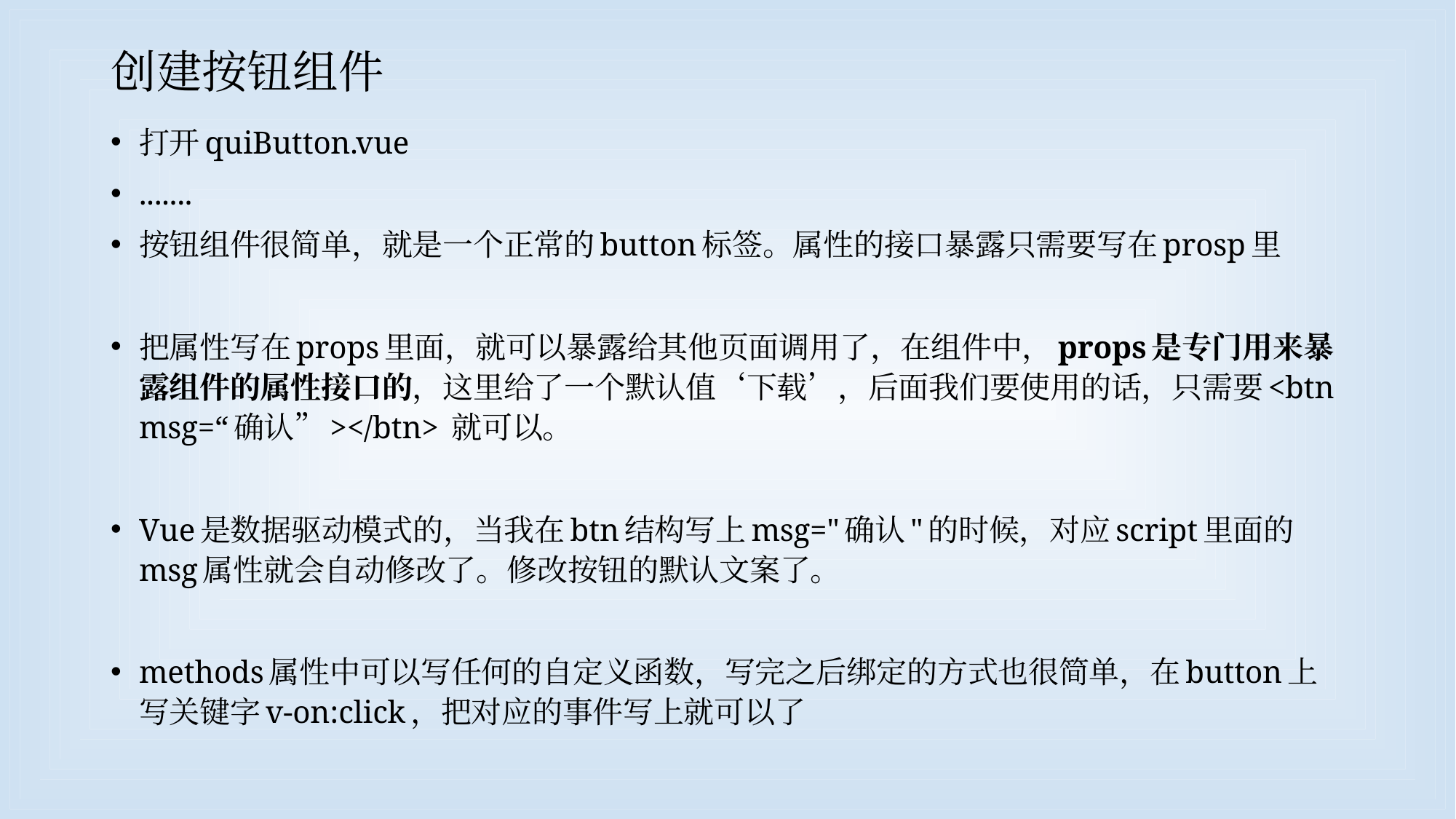

# 创建按钮组件
打开quiButton.vue
.......
按钮组件很简单，就是一个正常的button标签。属性的接口暴露只需要写在prosp里

把属性写在props里面，就可以暴露给其他页面调用了，在组件中，props是专门用来暴露组件的属性接口的，这里给了一个默认值‘下载’，后面我们要使用的话，只需要<btn msg=“确认”></btn> 就可以。

Vue是数据驱动模式的，当我在btn结构写上msg="确认"的时候，对应script里面的msg属性就会自动修改了。修改按钮的默认文案了。

methods属性中可以写任何的自定义函数，写完之后绑定的方式也很简单，在button上写关键字v-on:click，把对应的事件写上就可以了